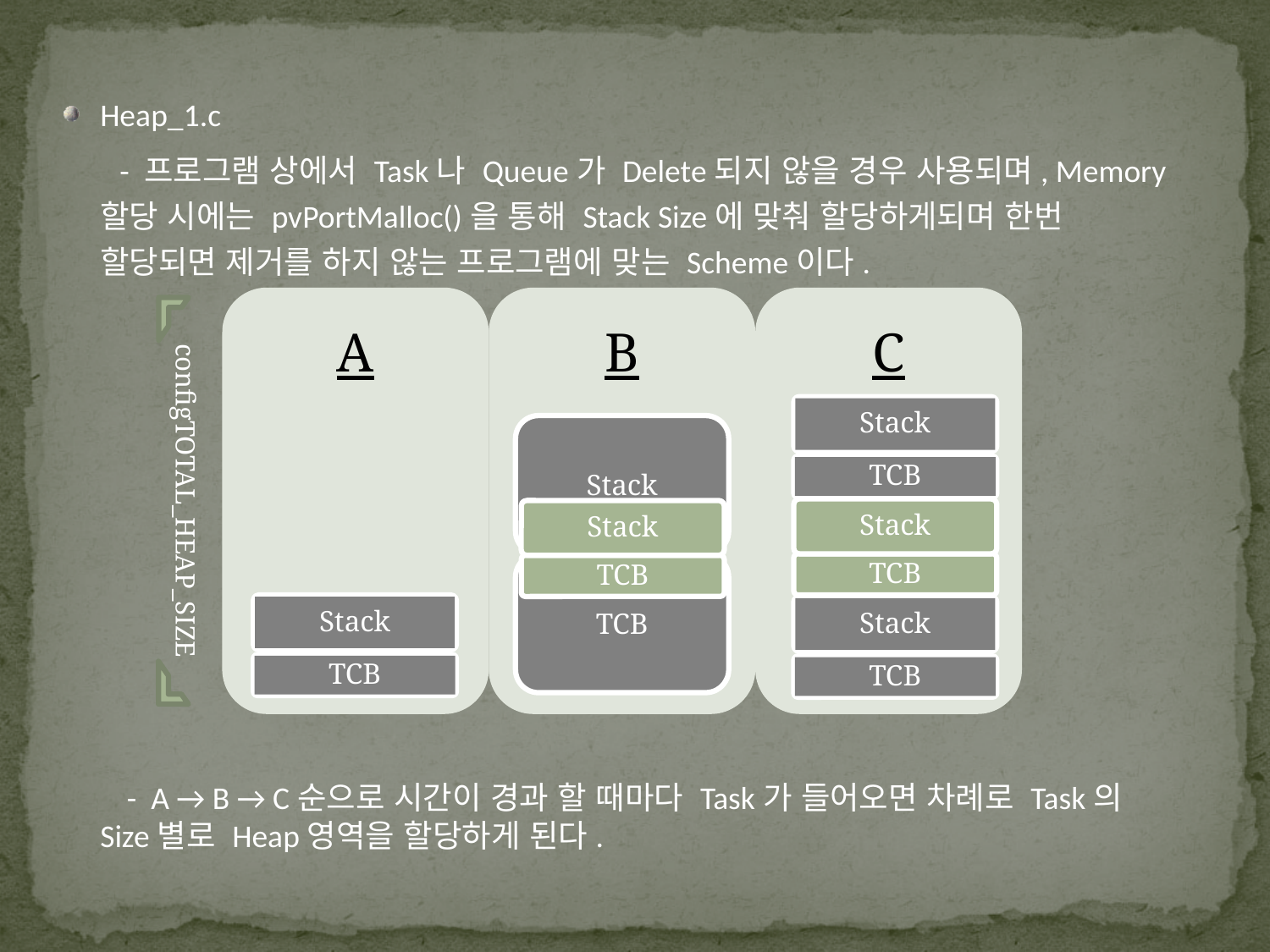

Heap_1.c
        - 프로그램 상에서 Task나 Queue가 Delete되지 않을 경우 사용되며, Memory 할당 시에는 pvPortMalloc()을 통해 Stack Size에 맞춰 할당하게되며 한번 할당되면 제거를 하지 않는 프로그램에 맞는 Scheme이다.

         -  A → B → C순으로 시간이 경과 할 때마다 Task가 들어오면 차례로 Task의 Size별로 Heap영역을 할당하게 된다.
A
B
Stack
TCB
C

Stack

TCB

Stack

TCB

Stack

TCB

Stack

Stack

TCB

TCB
configTOTAL_HEAP_SIZE